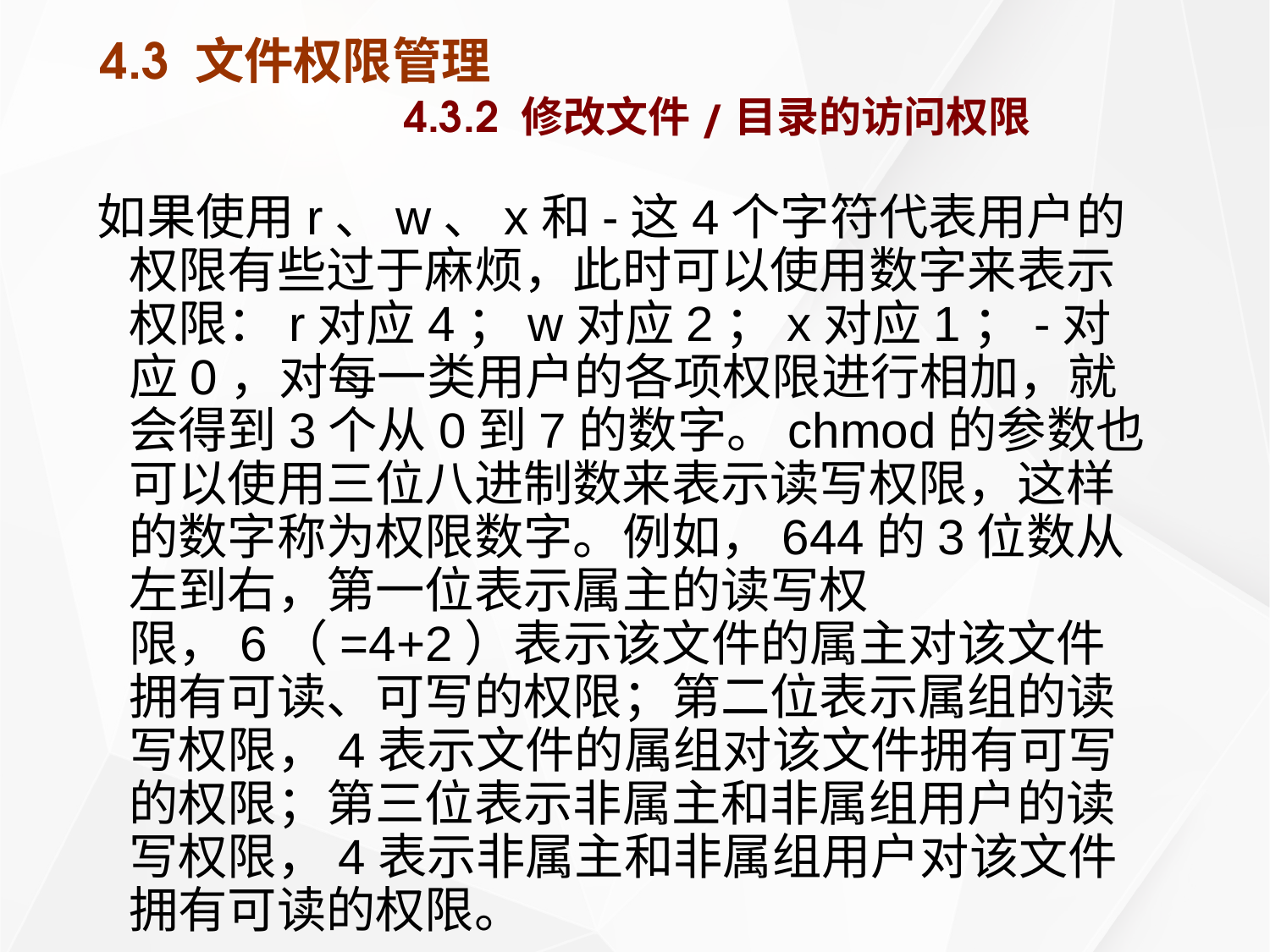

# 4.3 文件权限管理 4.3.2 修改文件/目录的访问权限
如果使用r、w、x和-这4个字符代表用户的权限有些过于麻烦，此时可以使用数字来表示权限：r对应4；w对应2；x对应1；-对应0，对每一类用户的各项权限进行相加，就会得到3个从0到7的数字。chmod的参数也可以使用三位八进制数来表示读写权限，这样的数字称为权限数字。例如，644的3位数从左到右，第一位表示属主的读写权限，6（=4+2）表示该文件的属主对该文件拥有可读、可写的权限；第二位表示属组的读写权限，4表示文件的属组对该文件拥有可写的权限；第三位表示非属主和非属组用户的读写权限，4表示非属主和非属组用户对该文件拥有可读的权限。
例4-22 对文件file1设置读写权限，使得其属主和属组用户拥有读取写入权限，其他用户只能读取。